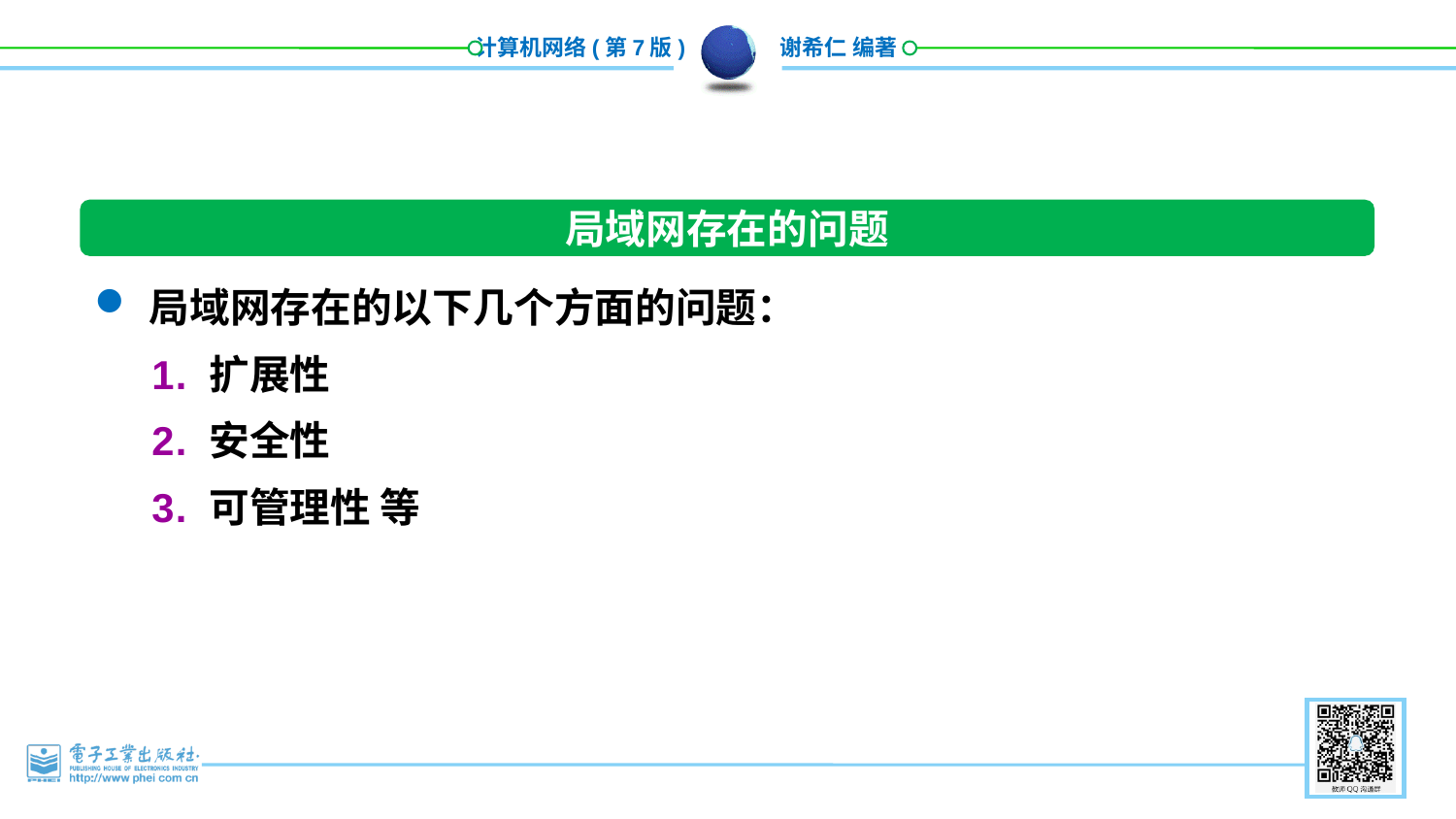

局域网存在的问题

局域网存在的以下几个方面的问题：
扩展性
安全性
可管理性 等